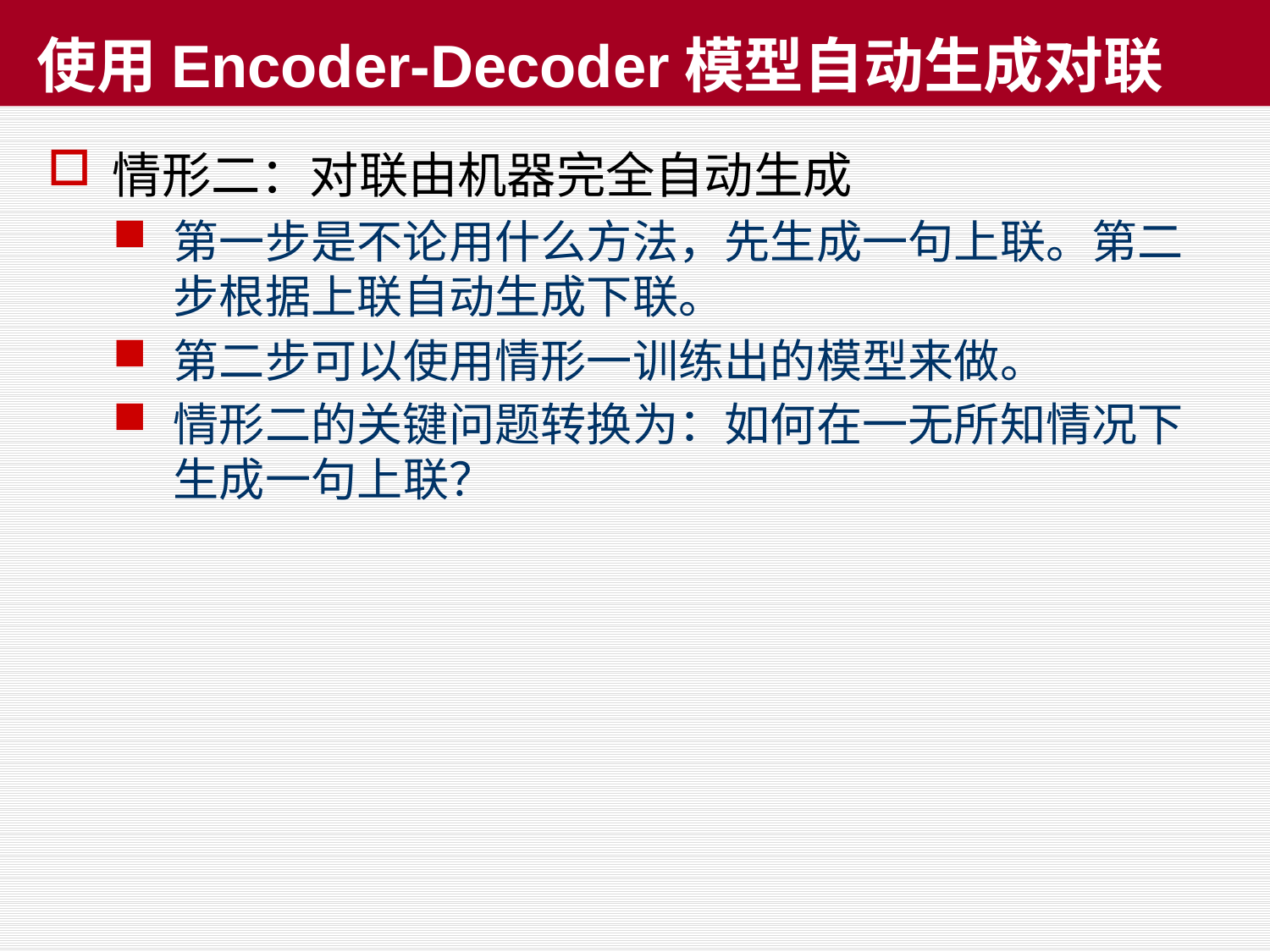

# 使用Encoder-Decoder模型自动生成对联
情形二：对联由机器完全自动生成
第一步是不论用什么方法，先生成一句上联。第二步根据上联自动生成下联。
第二步可以使用情形一训练出的模型来做。
情形二的关键问题转换为：如何在一无所知情况下生成一句上联？